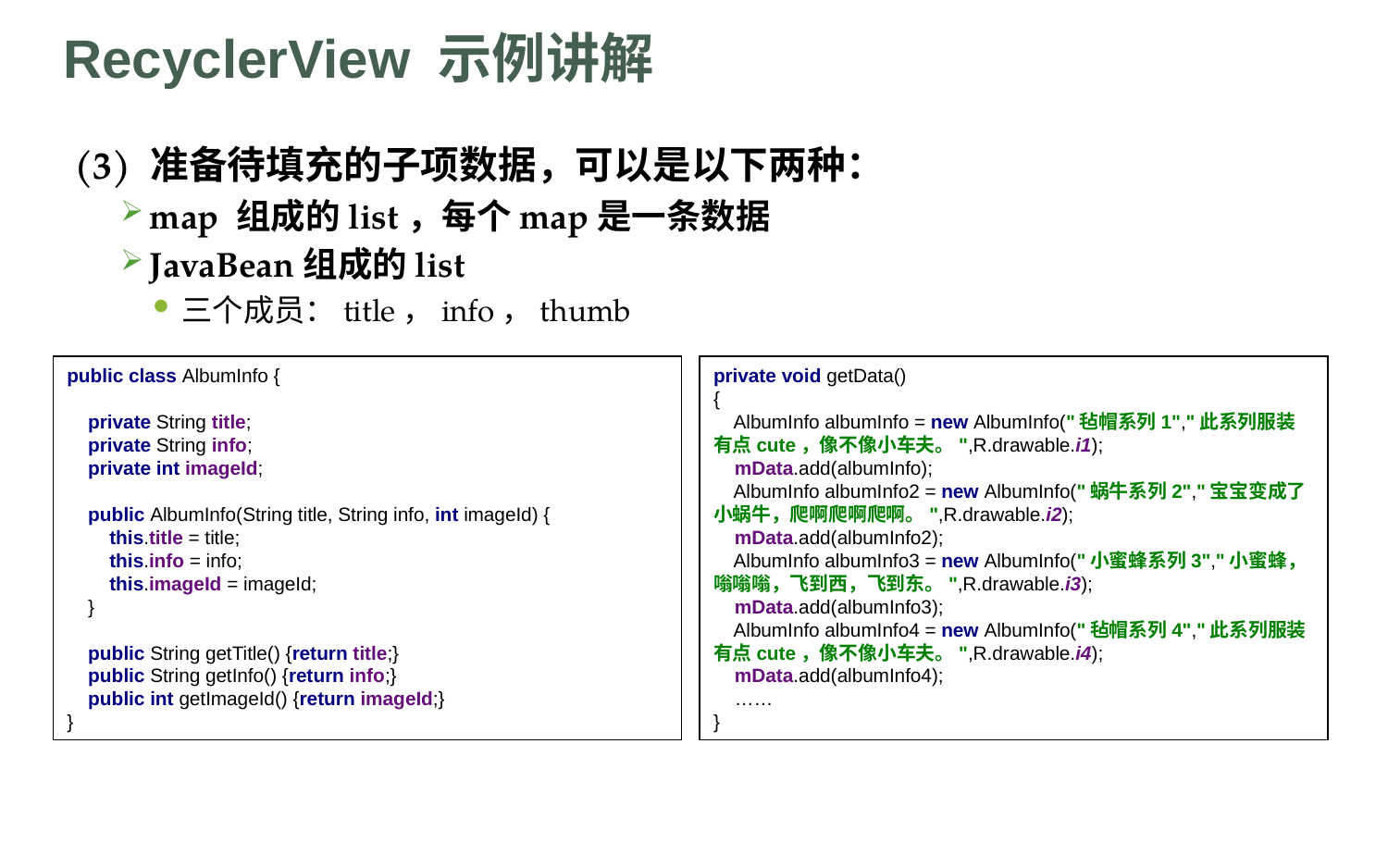

# RecyclerView 示例讲解
(3) 准备待填充的子项数据，可以是以下两种：
map 组成的list，每个map是一条数据
JavaBean组成的list
三个成员：title，info，thumb
public class AlbumInfo {
    private String title;
    private String info;
    private int imageId;
    public AlbumInfo(String title, String info, int imageId) {
        this.title = title;
        this.info = info;
        this.imageId = imageId;
    }
    public String getTitle() {return title;}
    public String getInfo() {return info;}
    public int getImageId() {return imageId;}
}
private void getData()
{
    AlbumInfo albumInfo = new AlbumInfo("毡帽系列1","此系列服装有点cute，像不像小车夫。",R.drawable.i1);
    mData.add(albumInfo);
    AlbumInfo albumInfo2 = new AlbumInfo("蜗牛系列2","宝宝变成了小蜗牛，爬啊爬啊爬啊。",R.drawable.i2);
    mData.add(albumInfo2);
    AlbumInfo albumInfo3 = new AlbumInfo("小蜜蜂系列3","小蜜蜂，嗡嗡嗡，飞到西，飞到东。",R.drawable.i3);
    mData.add(albumInfo3);
    AlbumInfo albumInfo4 = new AlbumInfo("毡帽系列4","此系列服装有点cute，像不像小车夫。",R.drawable.i4);
    mData.add(albumInfo4);
    ……
}